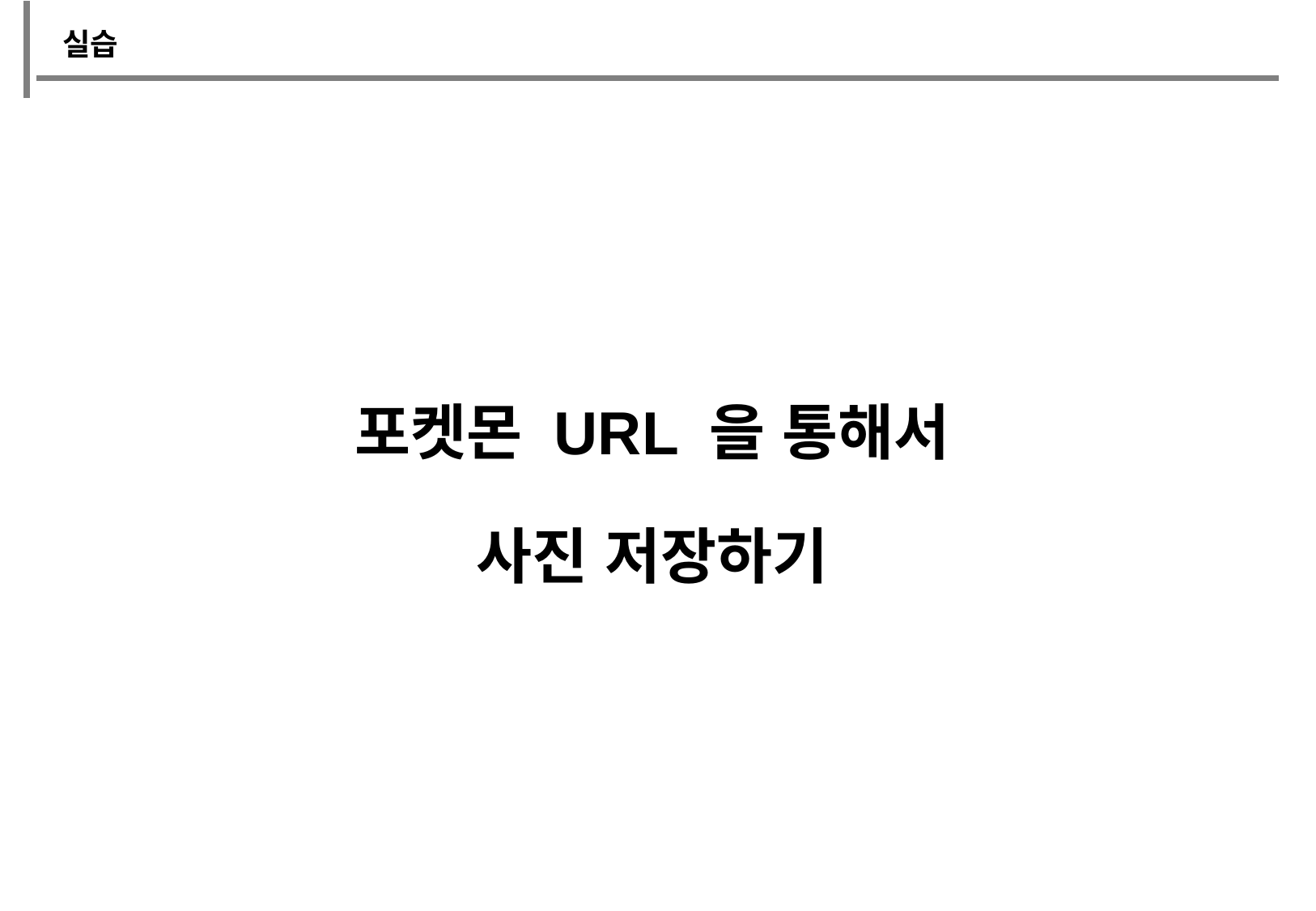

실습

포켓몬 URL 을 통해서
사진 저장하기